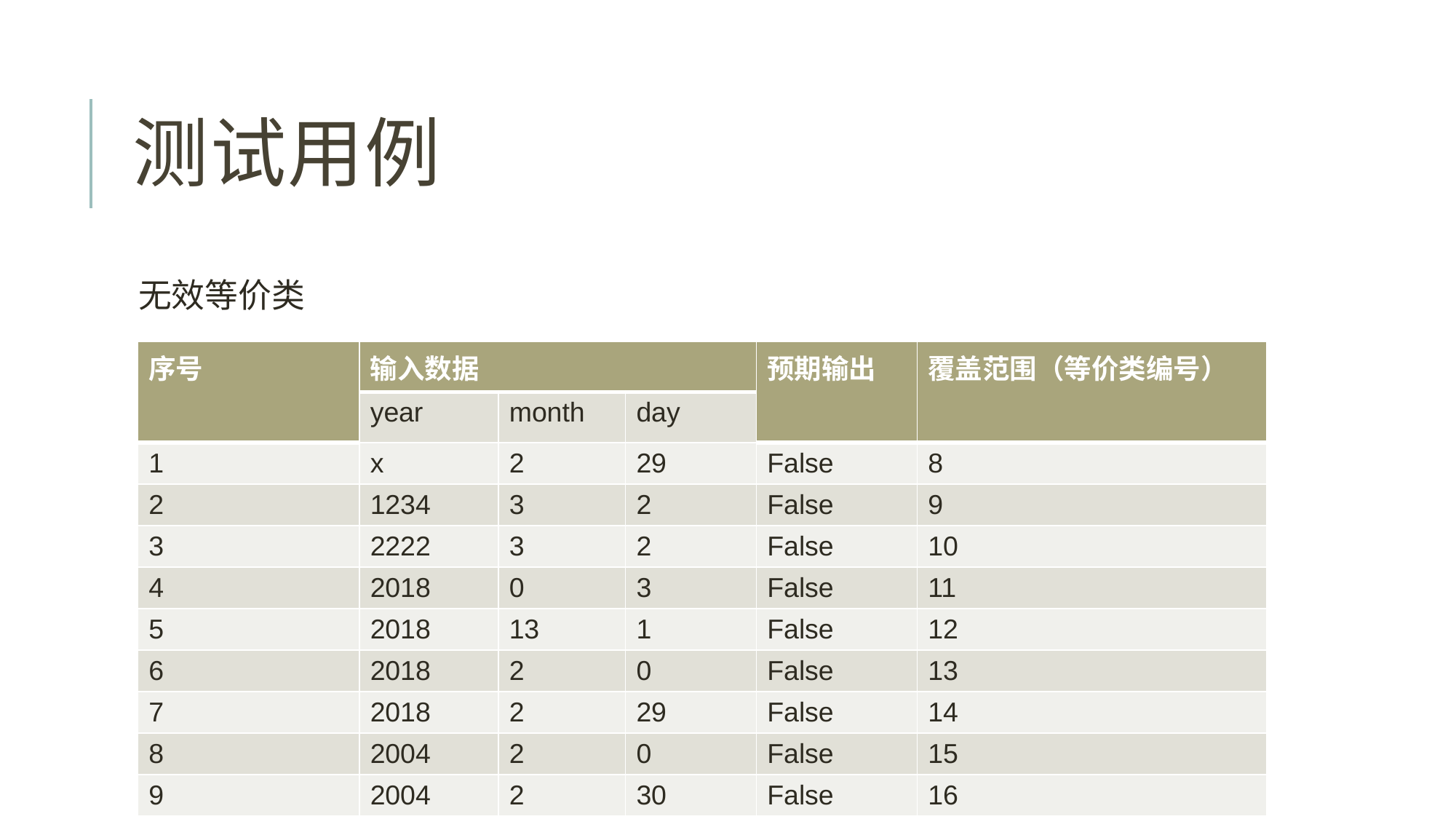

# 测试用例
无效等价类
| 序号 | 输入数据 |  |  | 预期输出 | 覆盖范围（等价类编号） |
| --- | --- | --- | --- | --- | --- |
|  | year | month | day |  |  |
| 1 | x | 2 | 29 | False | 8 |
| 2 | 1234 | 3 | 2 | False | 9 |
| 3 | 2222 | 3 | 2 | False | 10 |
| 4 | 2018 | 0 | 3 | False | 11 |
| 5 | 2018 | 13 | 1 | False | 12 |
| 6 | 2018 | 2 | 0 | False | 13 |
| 7 | 2018 | 2 | 29 | False | 14 |
| 8 | 2004 | 2 | 0 | False | 15 |
| 9 | 2004 | 2 | 30 | False | 16 |